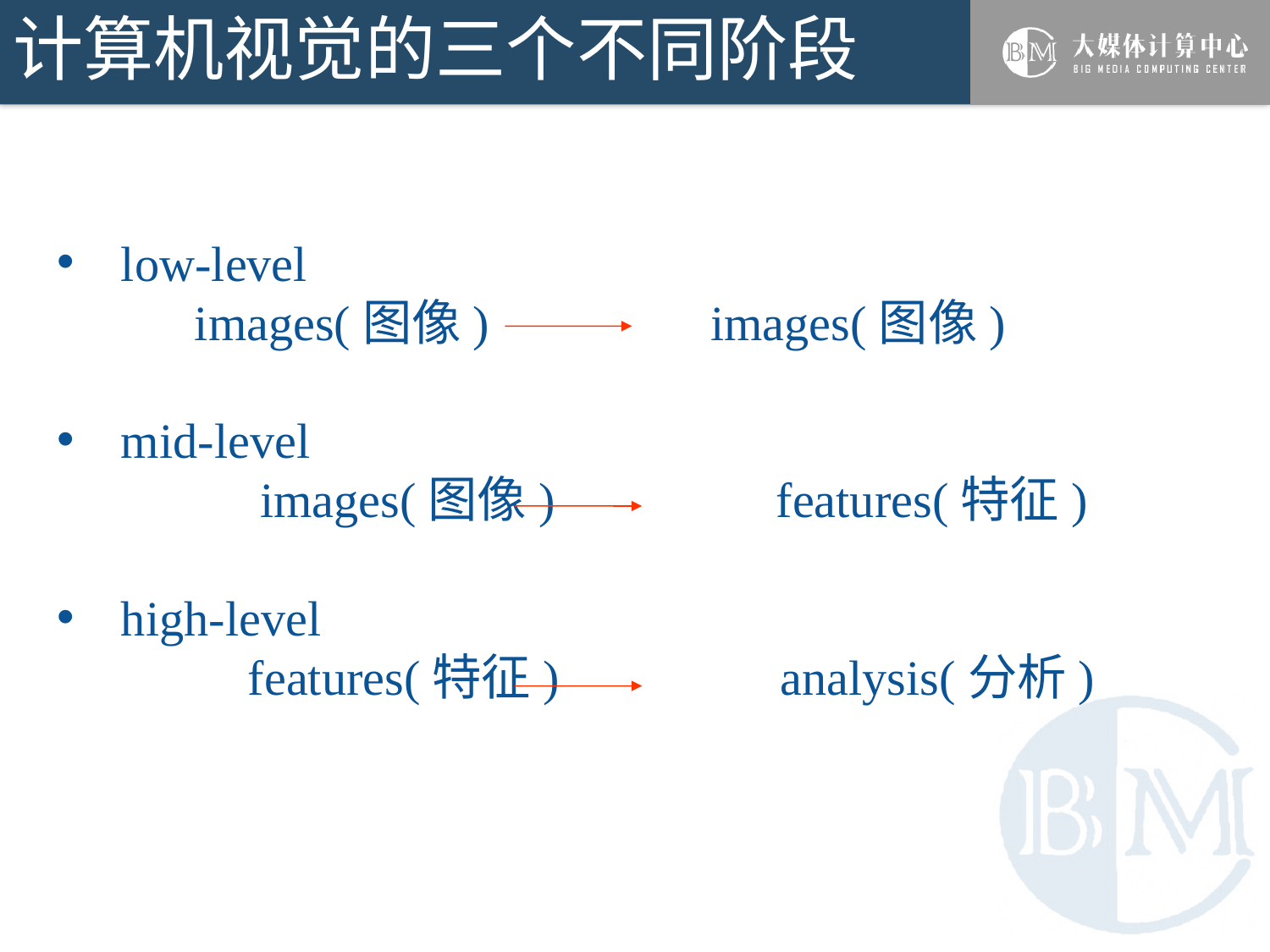

# 计算机视觉的三个不同阶段

low-level
      images(图像)                  images(图像)

mid-level
	 images(图像)                  features(特征)

high-level
	features(特征)                  analysis(分析)